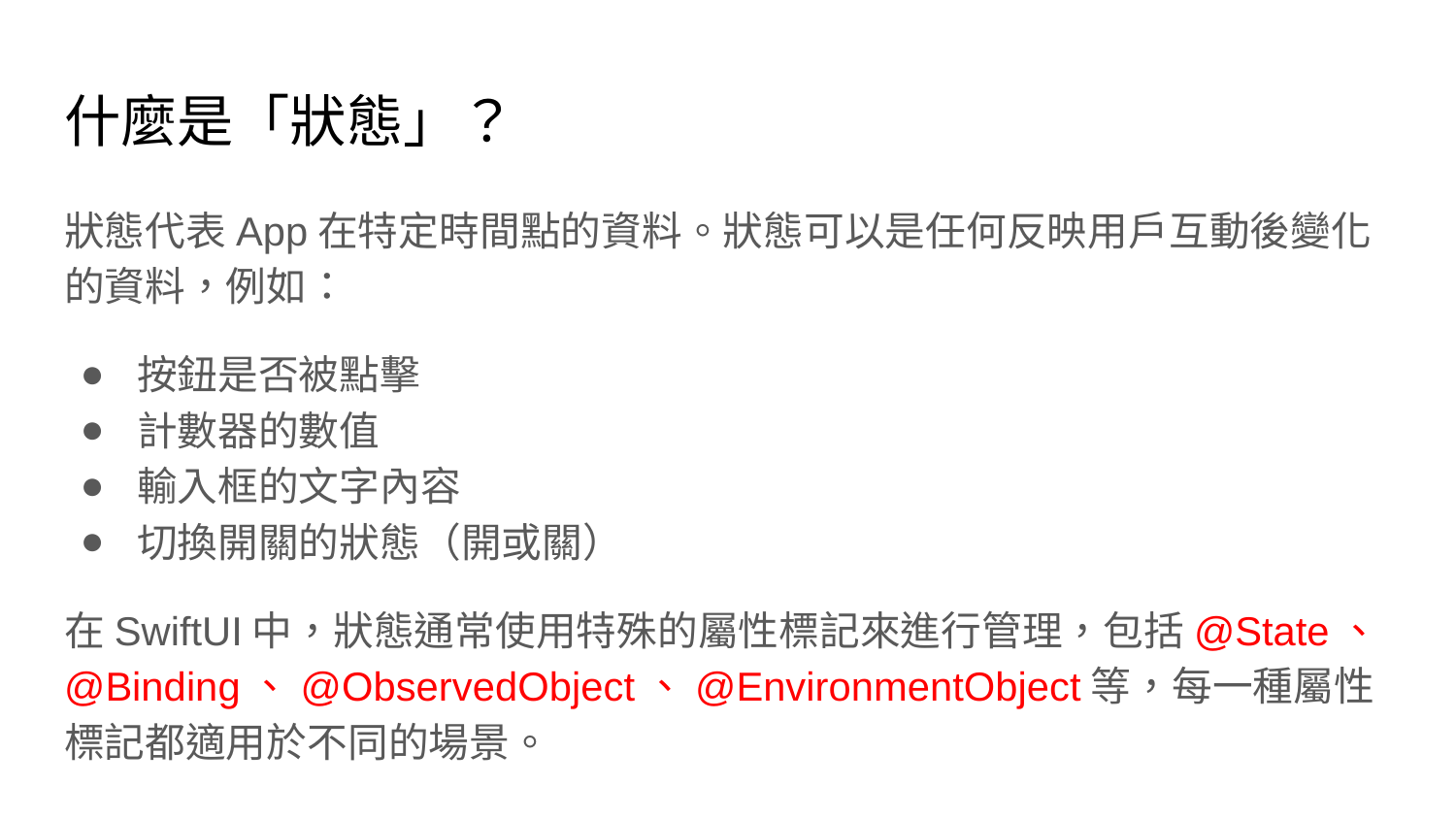

# 什麼是「狀態」？
狀態代表App在特定時間點的資料。狀態可以是任何反映用戶互動後變化的資料，例如：
按鈕是否被點擊
計數器的數值
輸入框的文字內容
切換開關的狀態（開或關）
在SwiftUI中，狀態通常使用特殊的屬性標記來進行管理，包括@State、@Binding、@ObservedObject、@EnvironmentObject等，每一種屬性標記都適用於不同的場景。